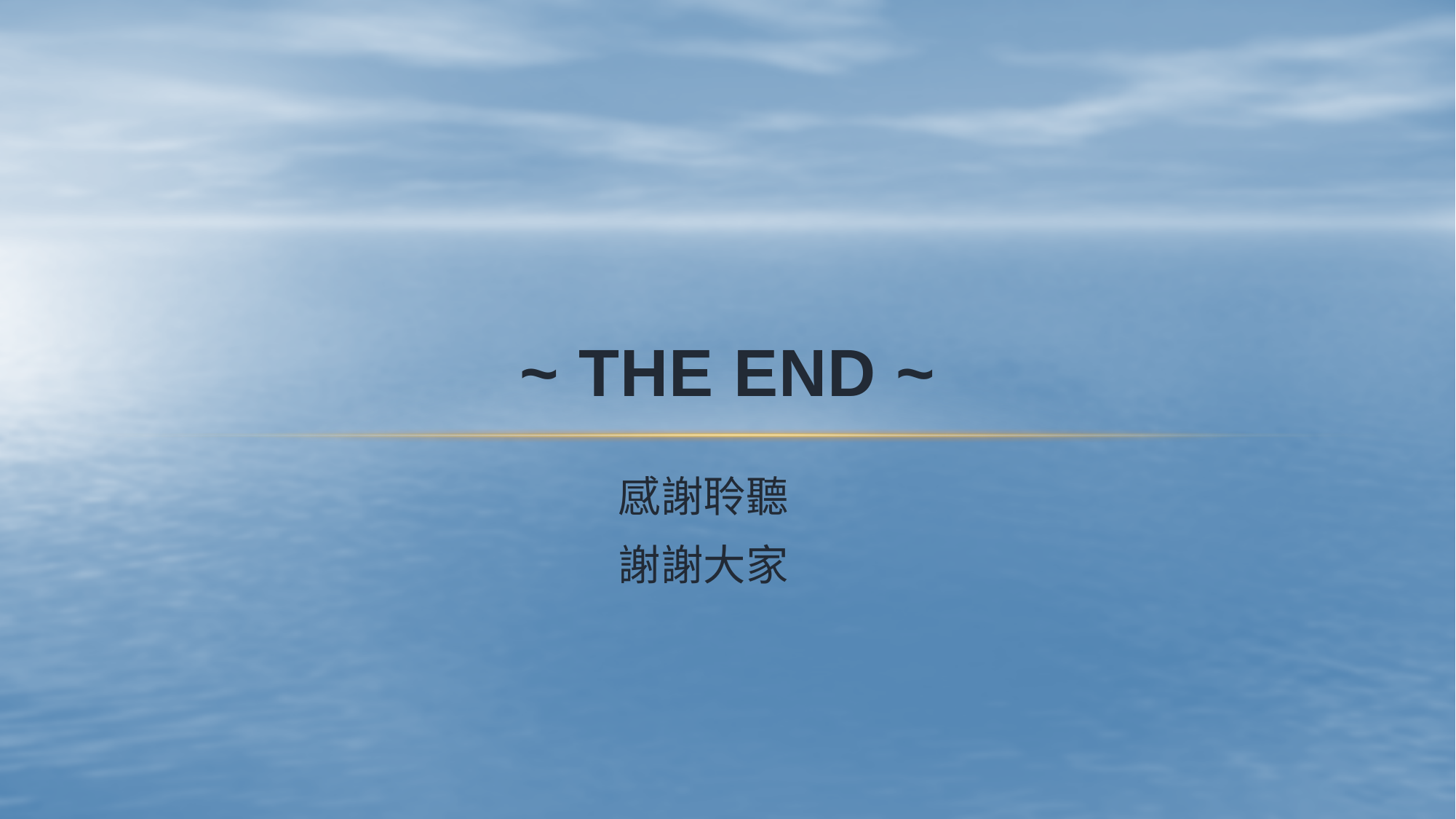

# ~ THE END ~
感謝聆聽
謝謝大家